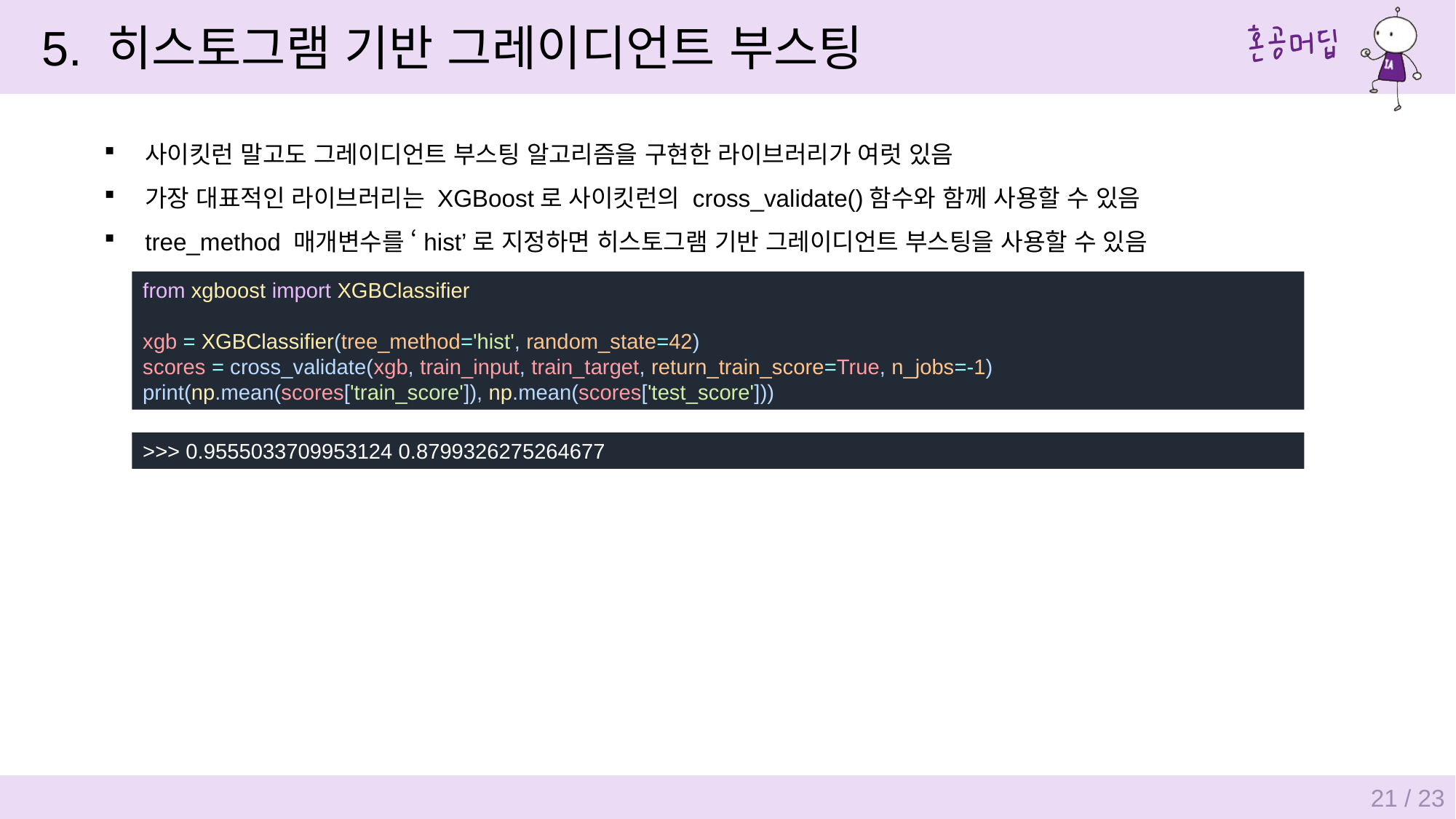

5. 히스토그램 기반 그레이디언트 부스팅
사이킷런 말고도 그레이디언트 부스팅 알고리즘을 구현한 라이브러리가 여럿 있음
가장 대표적인 라이브러리는 XGBoost로 사이킷런의 cross_validate()함수와 함께 사용할 수 있음
tree_method 매개변수를 ‘hist’로 지정하면 히스토그램 기반 그레이디언트 부스팅을 사용할 수 있음
from xgboost import XGBClassifier
xgb = XGBClassifier(tree_method='hist', random_state=42)
scores = cross_validate(xgb, train_input, train_target, return_train_score=True, n_jobs=-1)
print(np.mean(scores['train_score']), np.mean(scores['test_score']))
>>> 0.9555033709953124 0.8799326275264677
21 / 23